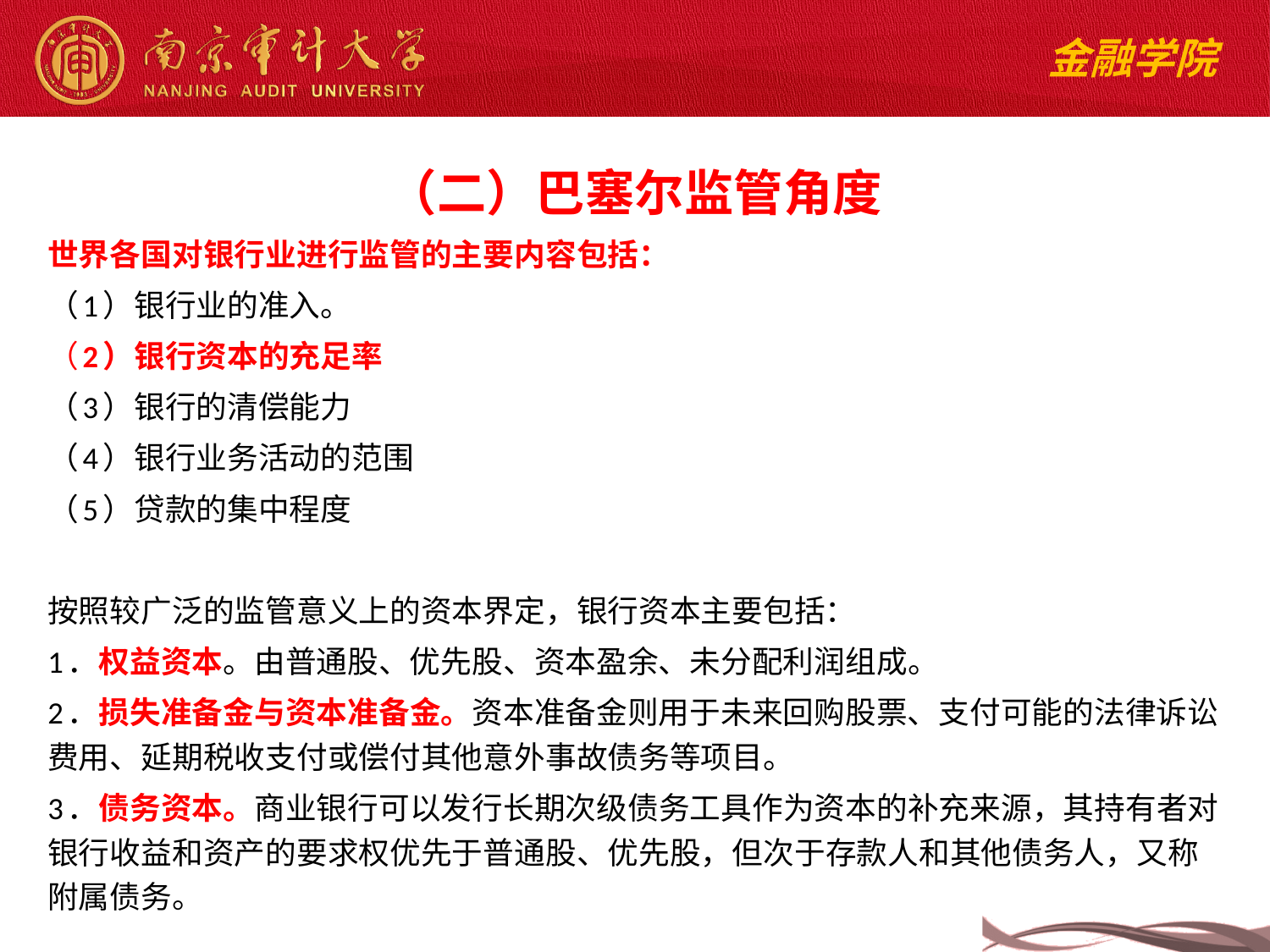

（二）巴塞尔监管角度
世界各国对银行业进行监管的主要内容包括：
（1）银行业的准入。
（2）银行资本的充足率
（3）银行的清偿能力
（4）银行业务活动的范围
（5）贷款的集中程度

按照较广泛的监管意义上的资本界定，银行资本主要包括：
1．权益资本。由普通股、优先股、资本盈余、未分配利润组成。
2．损失准备金与资本准备金。资本准备金则用于未来回购股票、支付可能的法律诉讼费用、延期税收支付或偿付其他意外事故债务等项目。
3．债务资本。商业银行可以发行长期次级债务工具作为资本的补充来源，其持有者对银行收益和资产的要求权优先于普通股、优先股，但次于存款人和其他债务人，又称附属债务。